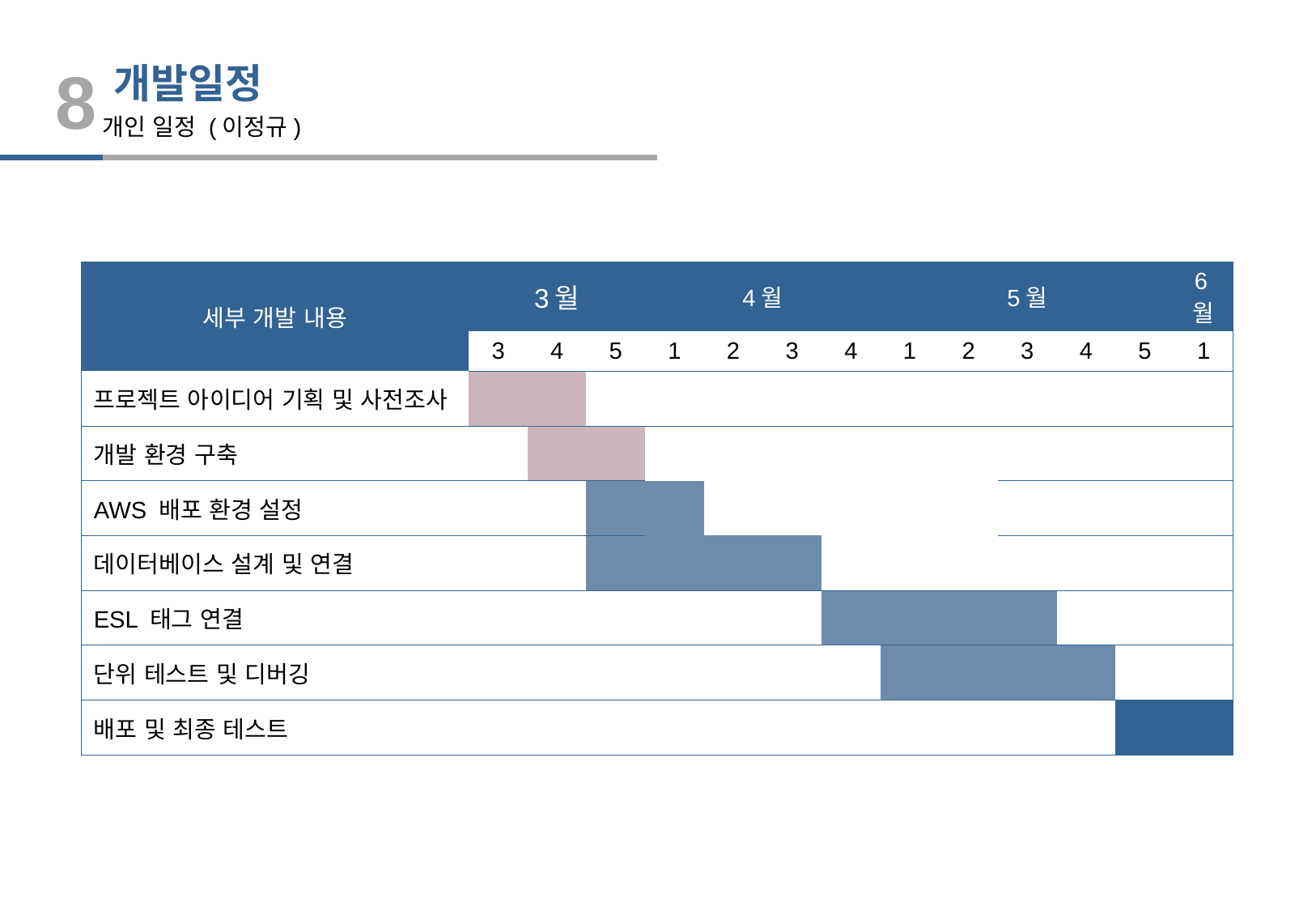

8
개발일정
개인 일정 (이정규)
| 세부 개발 내용 | 3월 |  |  | 4월 |  |  |  | 5월 |  |  |  |  | 6월 |
| --- | --- | --- | --- | --- | --- | --- | --- | --- | --- | --- | --- | --- | --- |
|  | 3 | 4 | 5 | 1 | 2 | 3 | 4 | 1 | 2 | 3 | 4 | 5 | 1 |
| 프로젝트 아이디어 기획 및 사전조사 |  |  |  |  |  |  |  |  |  |  |  |  |  |
| 개발 환경 구축 |  |  |  |  |  |  |  |  |  |  |  |  |  |
| AWS 배포 환경 설정 |  |  |  |  |  |  |  |  |  |  |  |  |  |
| 데이터베이스 설계 및 연결 |  |  |  |  |  |  |  |  |  |  |  |  |  |
| ESL 태그 연결 |  |  |  |  |  |  |  |  |  |  |  |  |  |
| 단위 테스트 및 디버깅 |  |  |  |  |  |  |  |  |  |  |  |  |  |
| 배포 및 최종 테스트 |  |  |  |  |  |  |  |  |  |  |  |  |  |